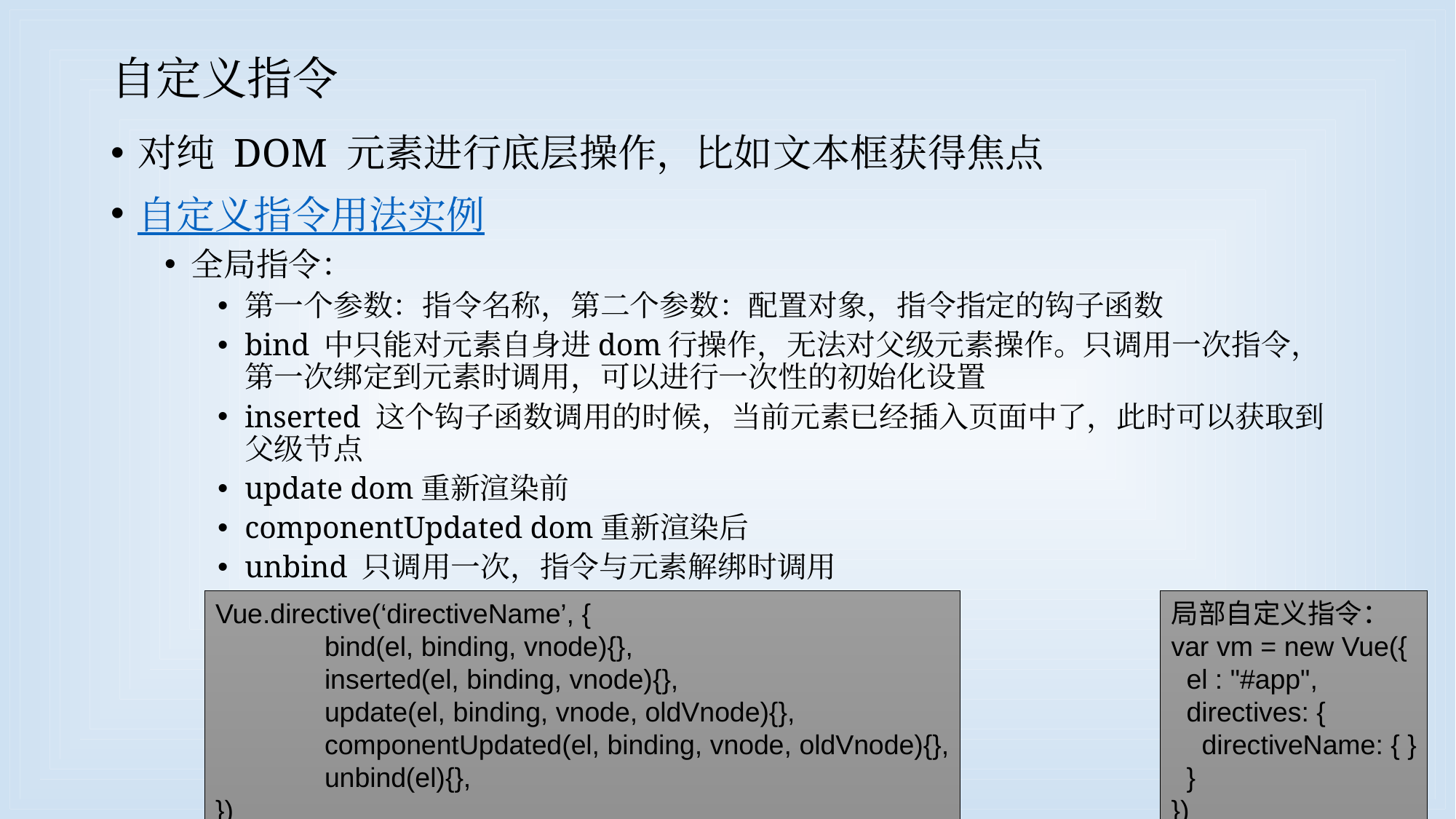

# 自定义指令
对纯 DOM 元素进行底层操作，比如文本框获得焦点
自定义指令用法实例
全局指令：
第一个参数：指令名称，第二个参数：配置对象，指令指定的钩子函数
bind 中只能对元素自身进dom行操作，无法对父级元素操作。只调用一次指令，第一次绑定到元素时调用，可以进行一次性的初始化设置
inserted 这个钩子函数调用的时候，当前元素已经插入页面中了，此时可以获取到父级节点
update dom重新渲染前
componentUpdated dom重新渲染后
unbind 只调用一次，指令与元素解绑时调用
局部自定义指令：
var vm = new Vue({
  el : "#app",
  directives: {
    directiveName: { }
  }
})
Vue.directive(‘directiveName’, {
	bind(el, binding, vnode){},
	inserted(el, binding, vnode){},
	update(el, binding, vnode, oldVnode){},
	componentUpdated(el, binding, vnode, oldVnode){},
	unbind(el){},
})